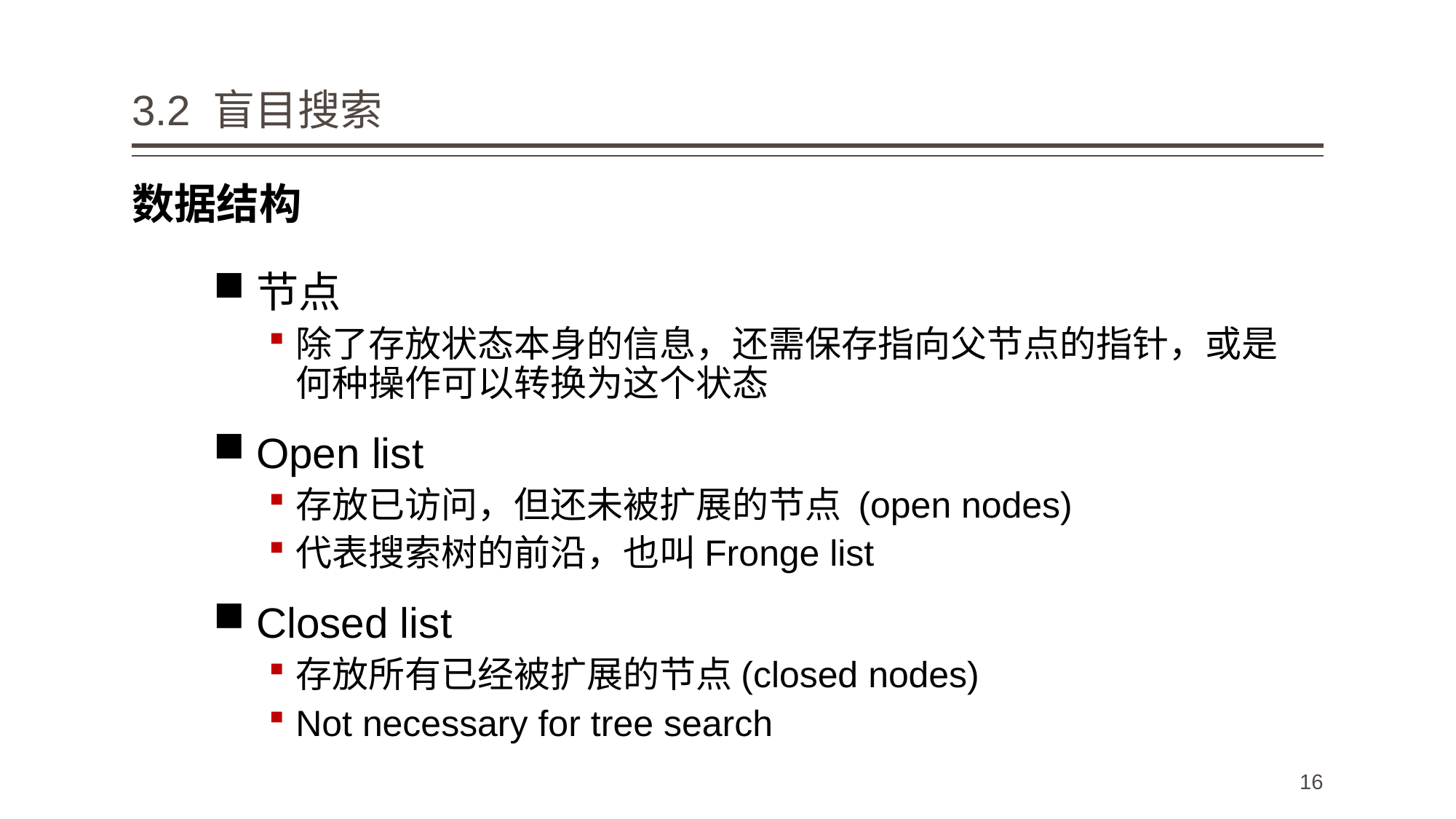

# 3.2 盲目搜索
数据结构
节点
除了存放状态本身的信息，还需保存指向父节点的指针，或是何种操作可以转换为这个状态
Open list
存放已访问，但还未被扩展的节点 (open nodes)
代表搜索树的前沿，也叫Fronge list
Closed list
存放所有已经被扩展的节点(closed nodes)
Not necessary for tree search
16